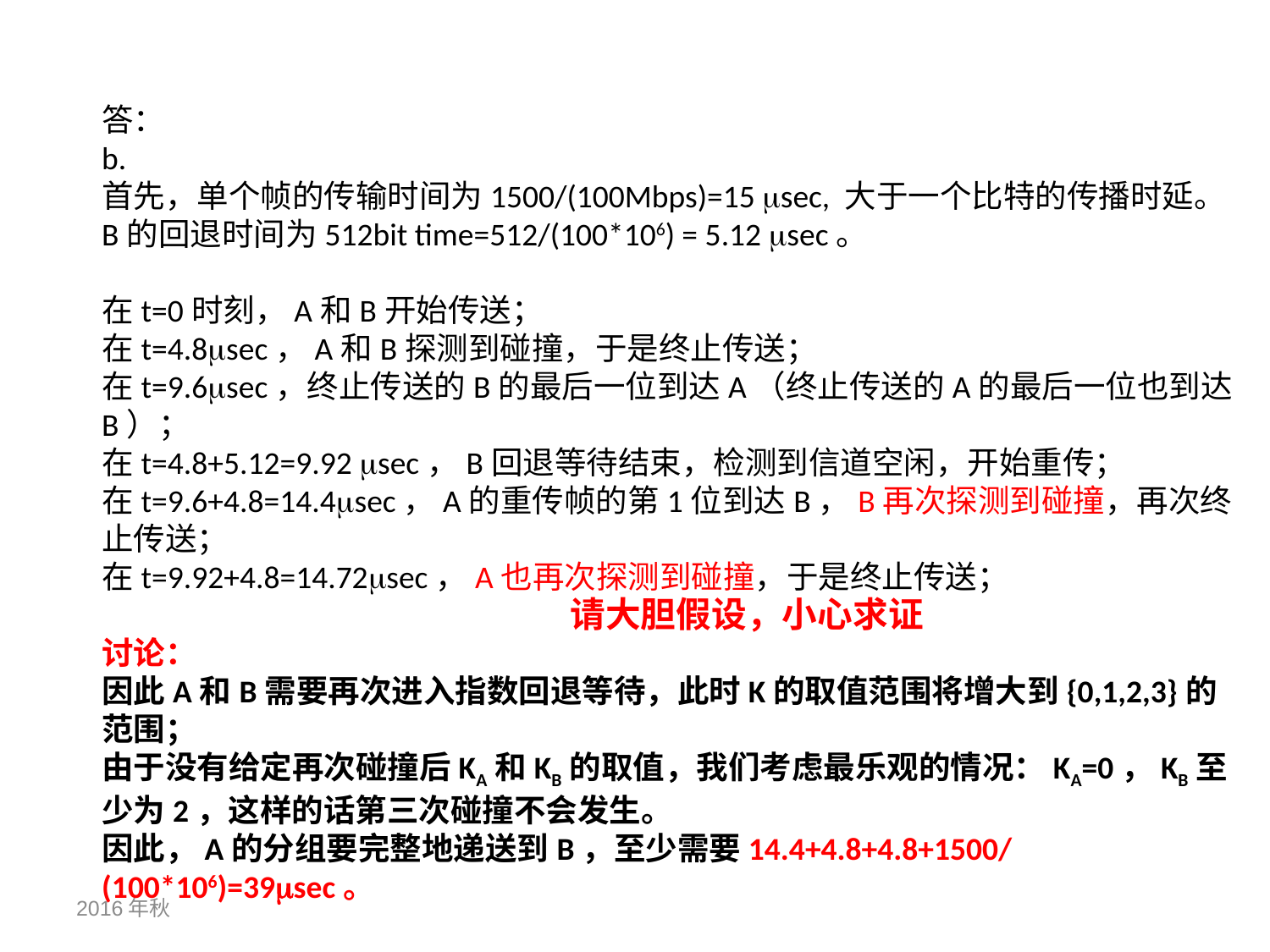

答：
b.
首先，单个帧的传输时间为1500/(100Mbps)=15 μsec, 大于一个比特的传播时延。
B的回退时间为512bit time=512/(100*106) = 5.12 μsec。

在t=0时刻，A和B开始传送；
在t=4.8μsec，A和B探测到碰撞，于是终止传送；
在t=9.6μsec，终止传送的B的最后一位到达A（终止传送的A的最后一位也到达B）；
在t=4.8+5.12=9.92 μsec，B回退等待结束，检测到信道空闲，开始重传；
在t=9.6+4.8=14.4μsec，A的重传帧的第1位到达B，B再次探测到碰撞，再次终止传送；
在t=9.92+4.8=14.72μsec，A也再次探测到碰撞，于是终止传送；

讨论：
因此A和B需要再次进入指数回退等待，此时K的取值范围将增大到{0,1,2,3}的范围；
由于没有给定再次碰撞后KA和KB的取值，我们考虑最乐观的情况：KA=0，KB至少为2，这样的话第三次碰撞不会发生。
因此，A的分组要完整地递送到B，至少需要14.4+4.8+4.8+1500/(100*106)=39μsec。

请大胆假设，小心求证
2016年秋
124